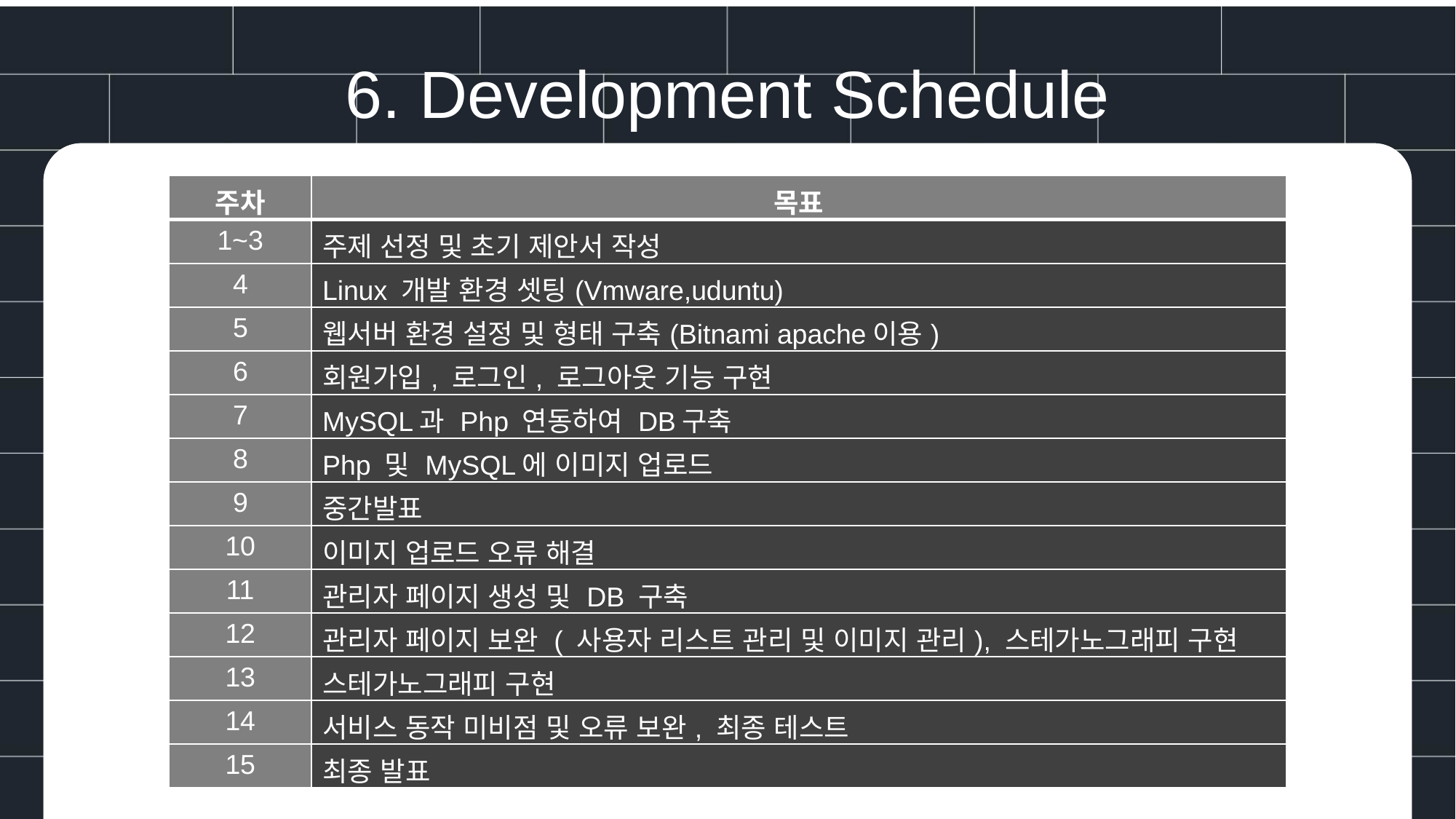

7. Development Schedule
6. Development Schedule
| 주차 | 목표 |
| --- | --- |
| 1~3 | 주제 선정 및 초기 제안서 작성 |
| 4 | Linux 개발 환경 셋팅(Vmware,uduntu) |
| 5 | 웹서버 환경 설정 및 형태 구축(Bitnami apache이용) |
| 6 | 회원가입, 로그인, 로그아웃 기능 구현 |
| 7 | MySQL과 Php 연동하여 DB구축 |
| 8 | Php 및 MySQL에 이미지 업로드 |
| 9 | 중간발표 |
| 10 | 이미지 업로드 오류 해결 |
| 11 | 관리자 페이지 생성 및 DB 구축 |
| 12 | 관리자 페이지 보완 ( 사용자 리스트 관리 및 이미지 관리), 스테가노그래피 구현 |
| 13 | 스테가노그래피 구현 |
| 14 | 서비스 동작 미비점 및 오류 보완, 최종 테스트 |
| 15 | 최종 발표 |